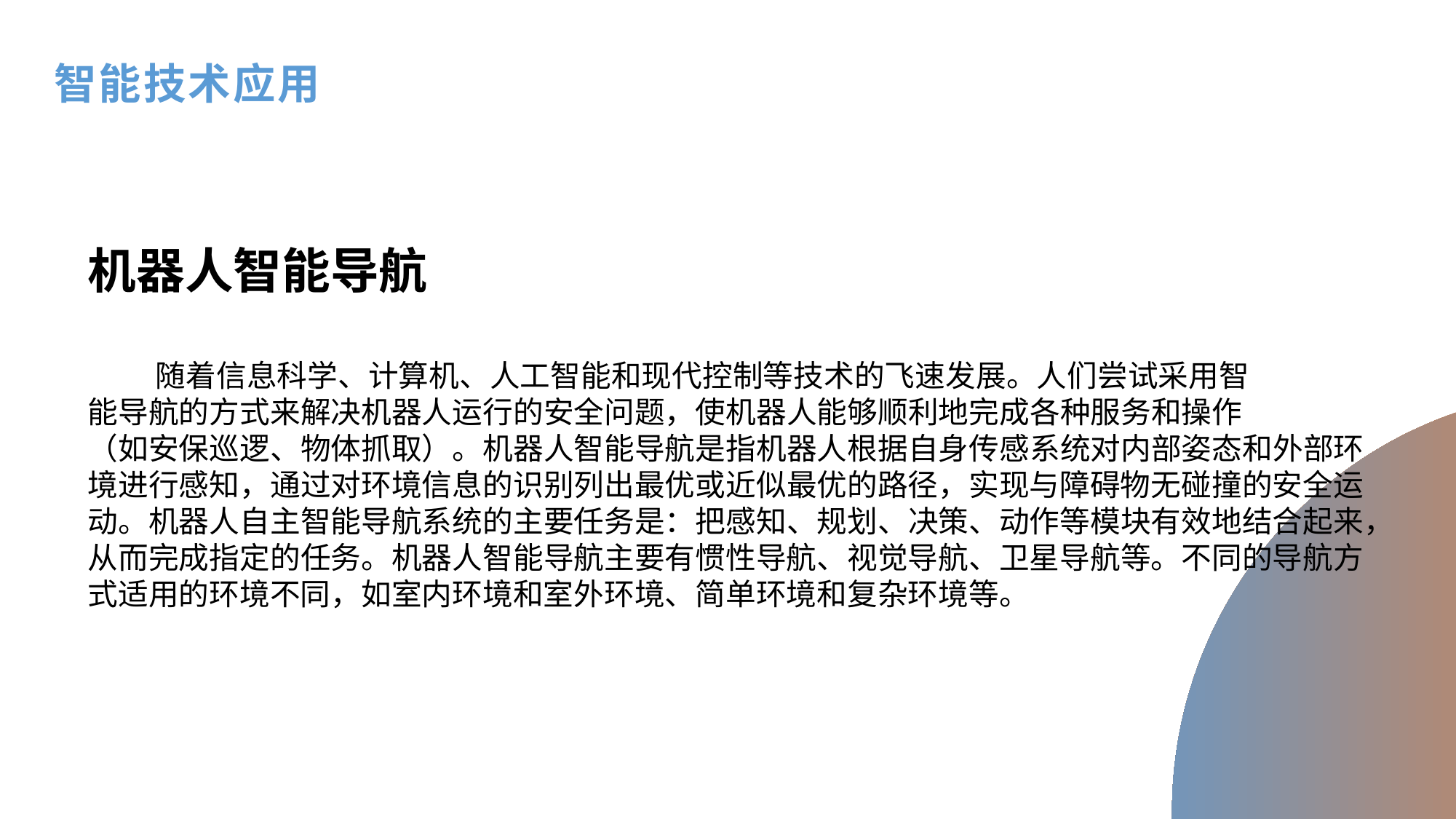

智能技术应用
机器人智能导航

         随着信息科学、计算机、人工智能和现代控制等技术的飞速发展。人们尝试采用智
能导航的方式来解决机器人运行的安全问题，使机器人能够顺利地完成各种服务和操作
（如安保巡逻、物体抓取）。机器人智能导航是指机器人根据自身传感系统对内部姿态和外部环境进行感知，通过对环境信息的识别列出最优或近似最优的路径，实现与障碍物无碰撞的安全运动。机器人自主智能导航系统的主要任务是：把感知、规划、决策、动作等模块有效地结合起来，从而完成指定的任务。机器人智能导航主要有惯性导航、视觉导航、卫星导航等。不同的导航方式适用的环境不同，如室内环境和室外环境、简单环境和复杂环境等。